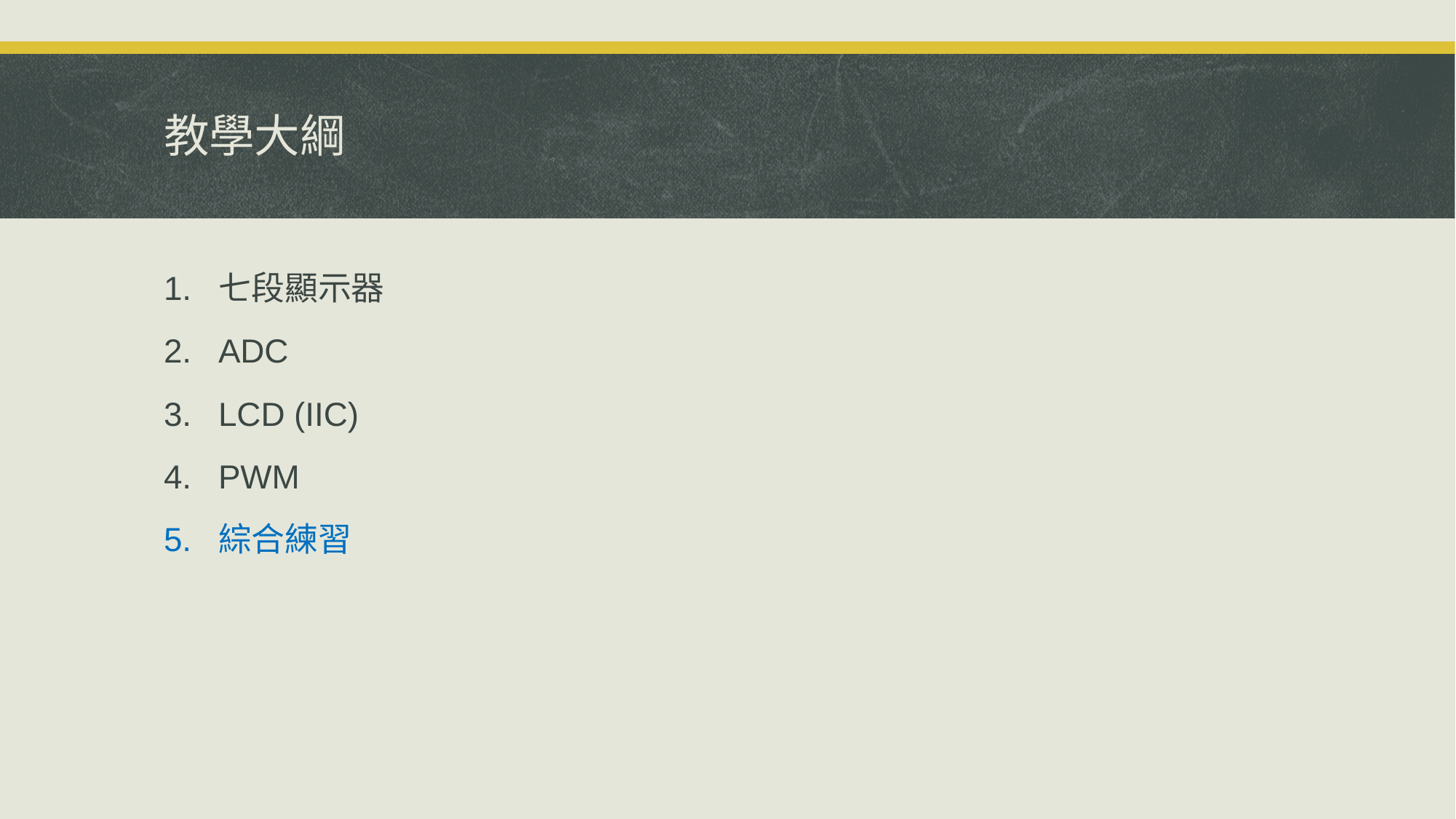

# 教學大綱
七段顯示器
ADC
LCD (IIC)
PWM
綜合練習